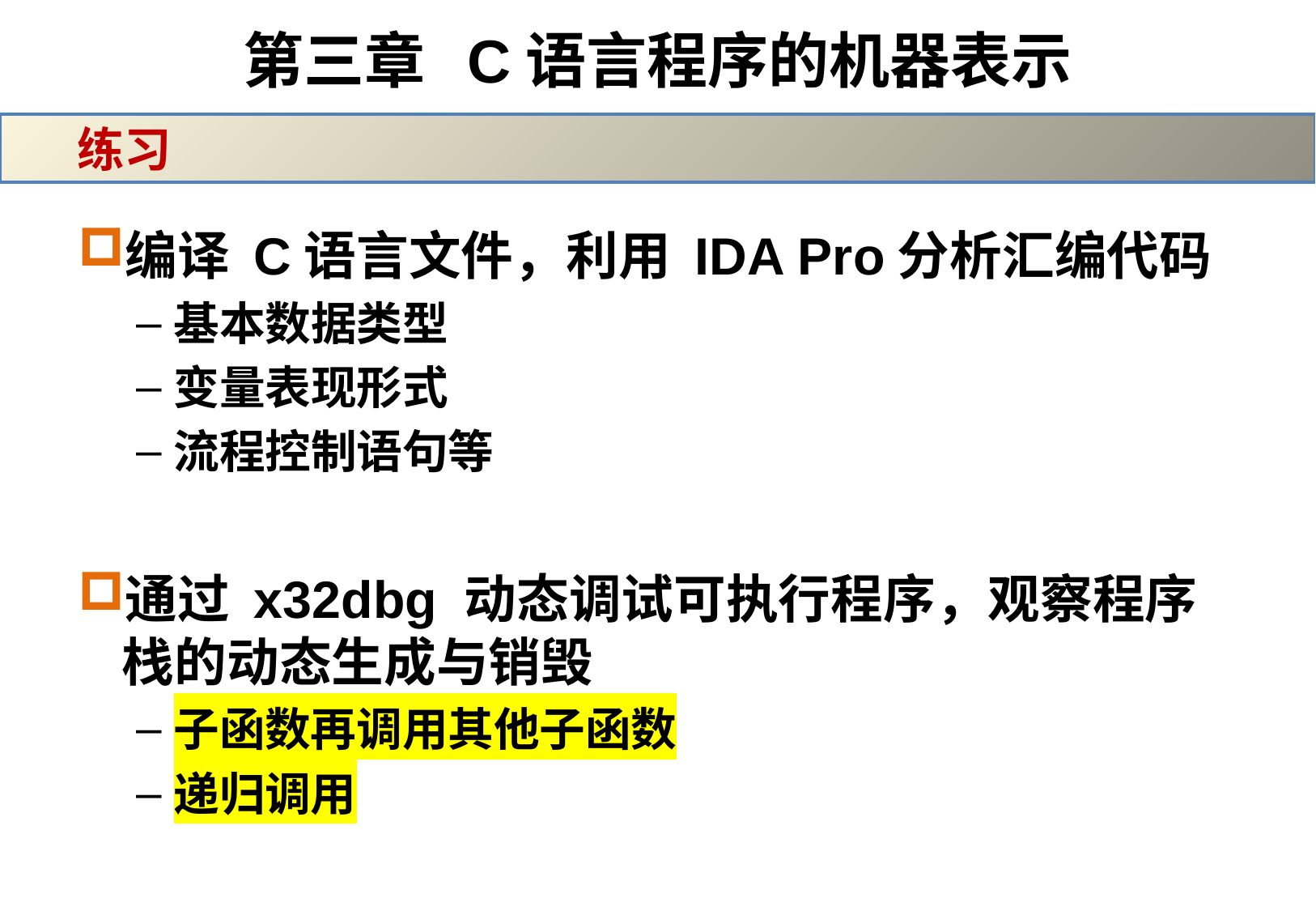

# 第三章  C语言程序的机器表示
     练习
编译 C语言文件，利用 IDA Pro分析汇编代码
基本数据类型
变量表现形式
流程控制语句等

通过 x32dbg 动态调试可执行程序，观察程序栈的动态生成与销毁
子函数再调用其他子函数
递归调用